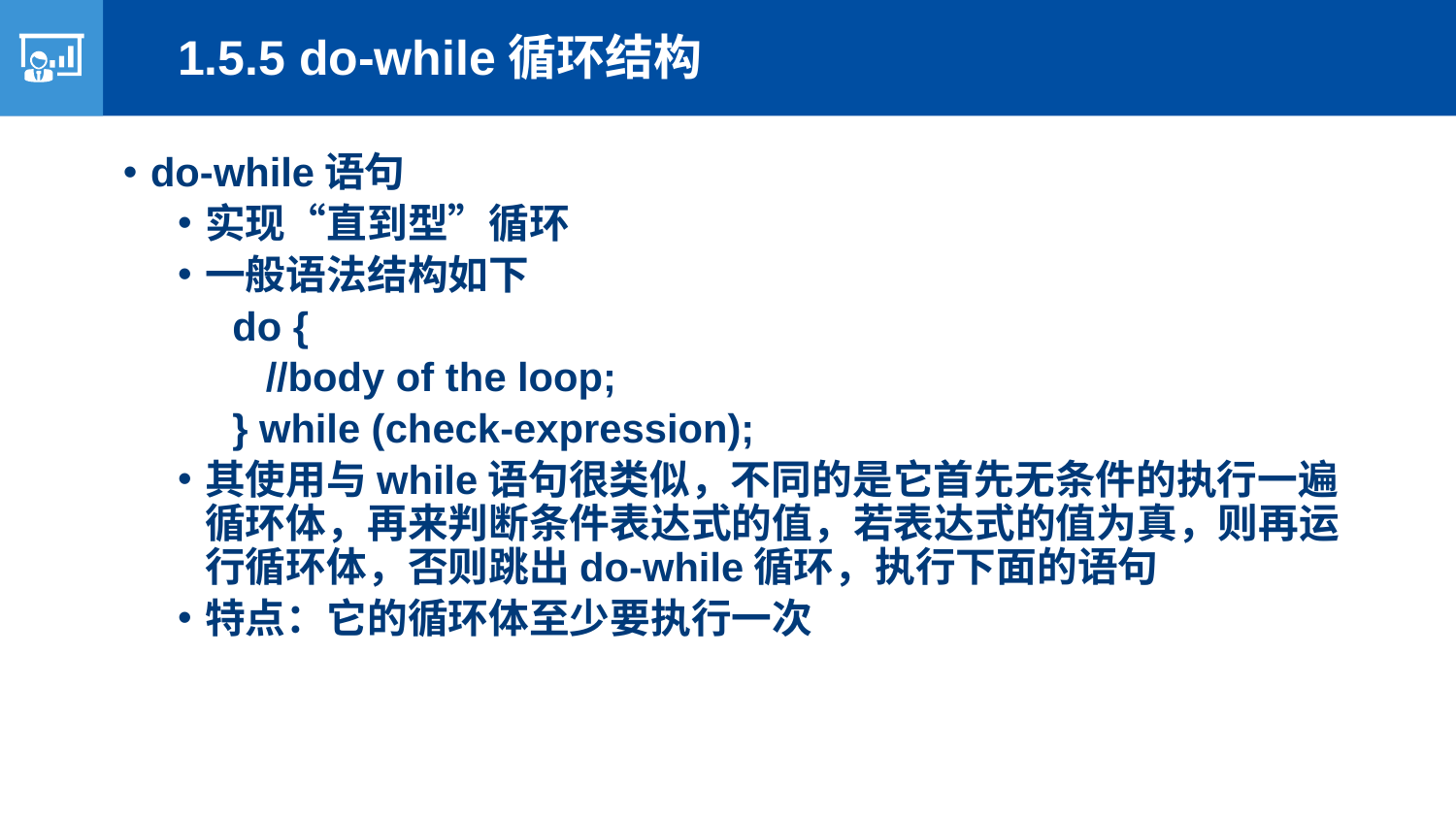

1.5.5 do-while循环结构
do-while语句
实现“直到型”循环
一般语法结构如下
do {
   //body of the loop;
} while (check-expression);
其使用与while语句很类似，不同的是它首先无条件的执行一遍循环体，再来判断条件表达式的值，若表达式的值为真，则再运行循环体，否则跳出do-while循环，执行下面的语句
特点：它的循环体至少要执行一次